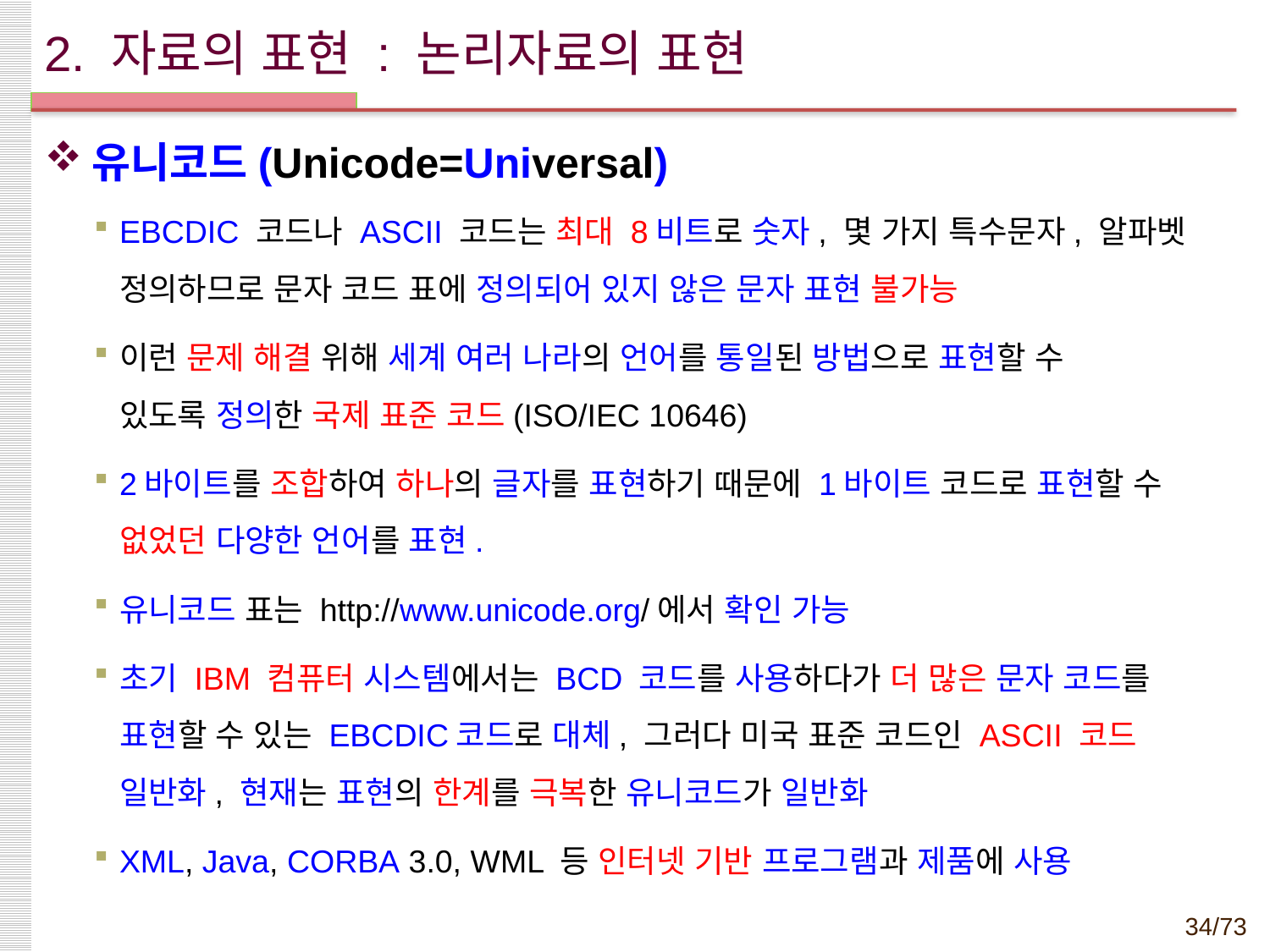

# 2. 자료의 표현 : 논리자료의 표현
유니코드(Unicode=Universal)
EBCDIC 코드나 ASCII 코드는 최대 8비트로 숫자, 몇 가지 특수문자, 알파벳
정의하므로 문자 코드 표에 정의되어 있지 않은 문자 표현 불가능
이런 문제 해결 위해 세계 여러 나라의 언어를 통일된 방법으로 표현할 수
있도록 정의한 국제 표준 코드(ISO/IEC 10646)
2바이트를 조합하여 하나의 글자를 표현하기 때문에 1바이트 코드로 표현할 수 없었던 다양한 언어를 표현.
유니코드 표는 http://www.unicode.org/에서 확인 가능
초기 IBM 컴퓨터 시스템에서는 BCD 코드를 사용하다가 더 많은 문자 코드를
표현할 수 있는 EBCDIC코드로 대체, 그러다 미국 표준 코드인 ASCII 코드
일반화, 현재는 표현의 한계를 극복한 유니코드가 일반화
XML, Java, CORBA 3.0, WML 등 인터넷 기반 프로그램과 제품에 사용